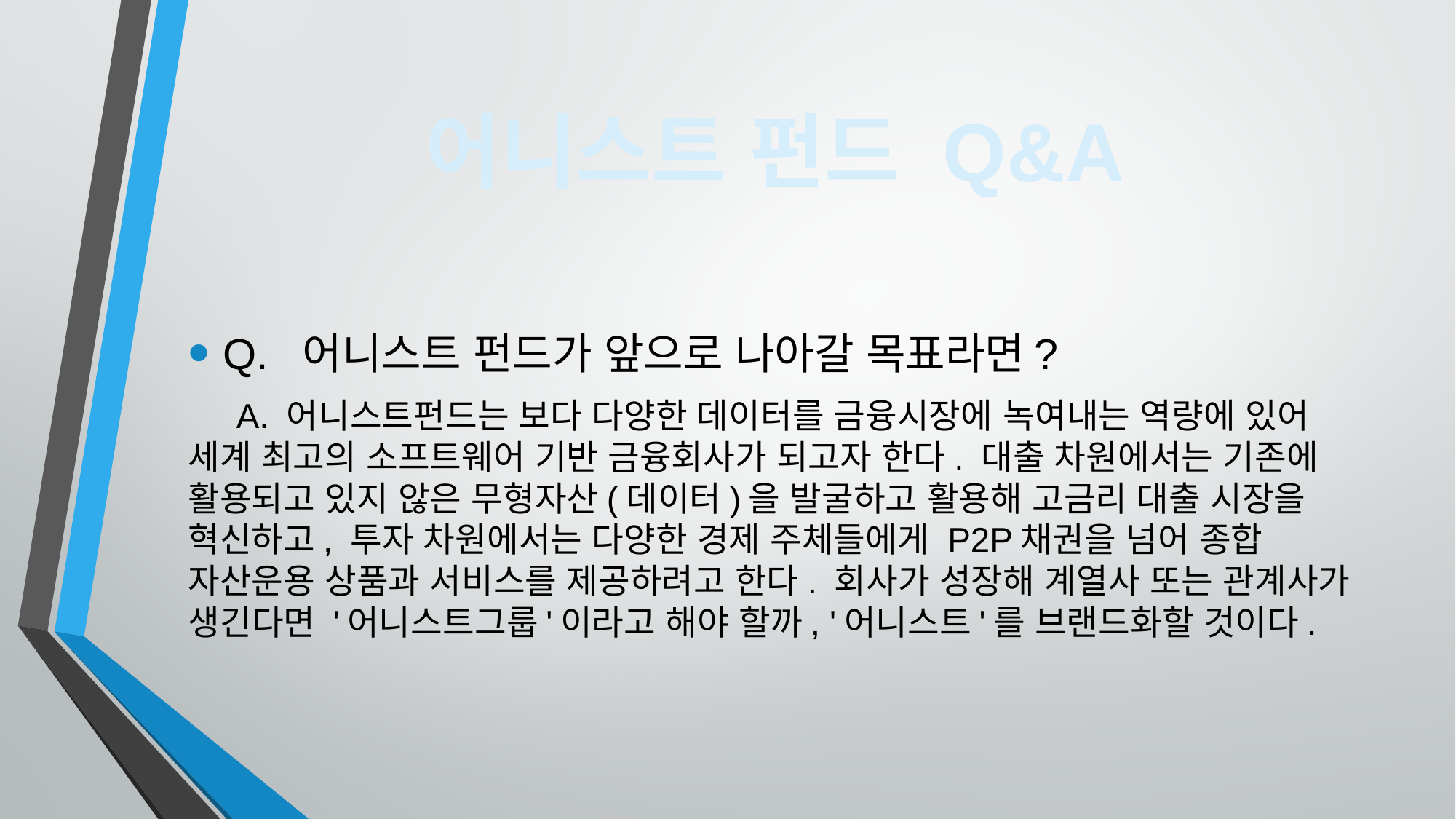

어니스트 펀드 Q&A
Q.  어니스트 펀드가 앞으로 나아갈 목표라면?
     A. 어니스트펀드는 보다 다양한 데이터를 금융시장에 녹여내는 역량에 있어 세계 최고의 소프트웨어 기반 금융회사가 되고자 한다. 대출 차원에서는 기존에 활용되고 있지 않은 무형자산(데이터)을 발굴하고 활용해 고금리 대출 시장을 혁신하고, 투자 차원에서는 다양한 경제 주체들에게 P2P채권을 넘어 종합 자산운용 상품과 서비스를 제공하려고 한다. 회사가 성장해 계열사 또는 관계사가 생긴다면 '어니스트그룹'이라고 해야 할까, '어니스트'를 브랜드화할 것이다.